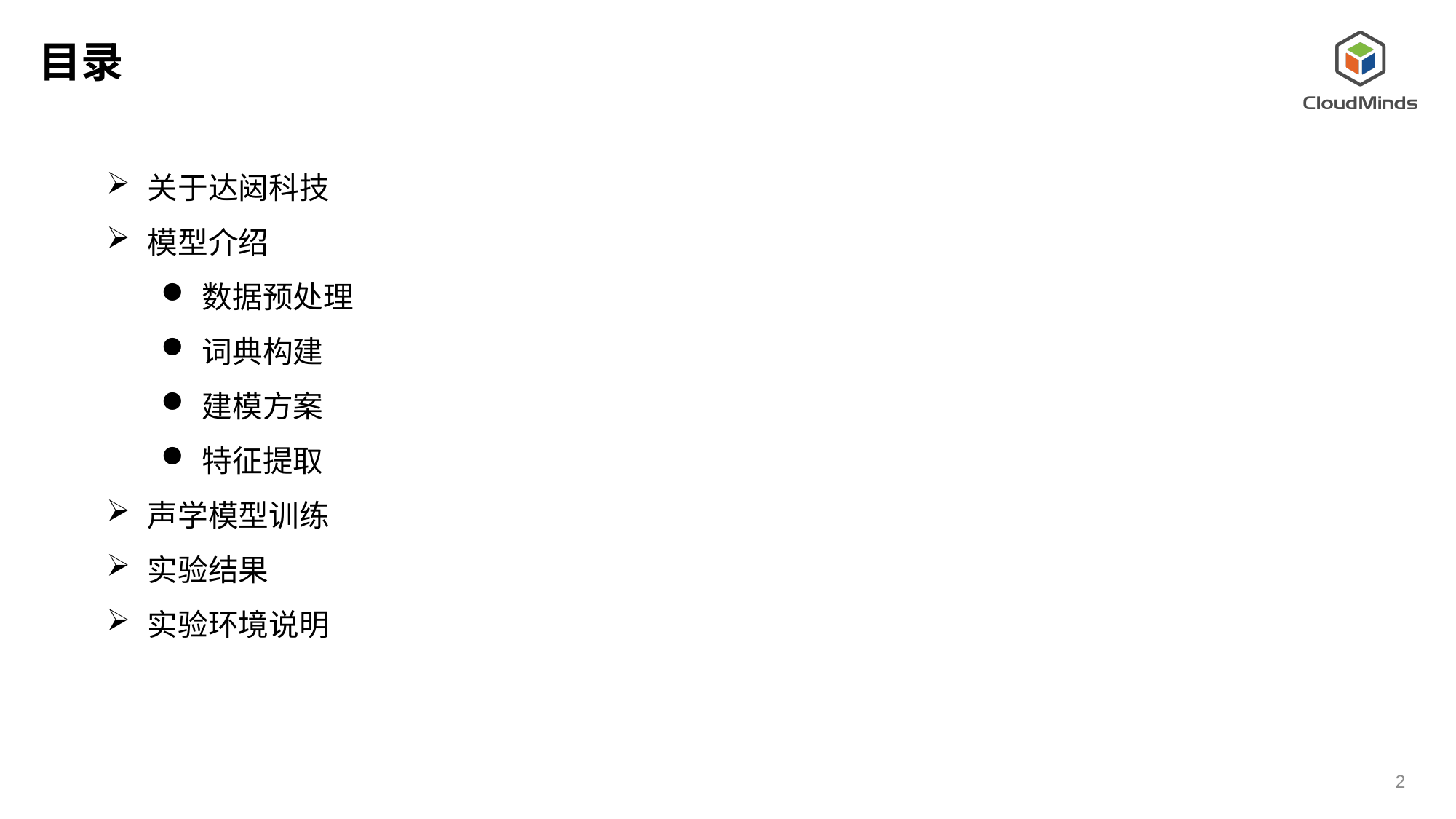

目录
关于达闼科技
模型介绍
数据预处理
词典构建
建模方案
特征提取
声学模型训练
实验结果
实验环境说明
2